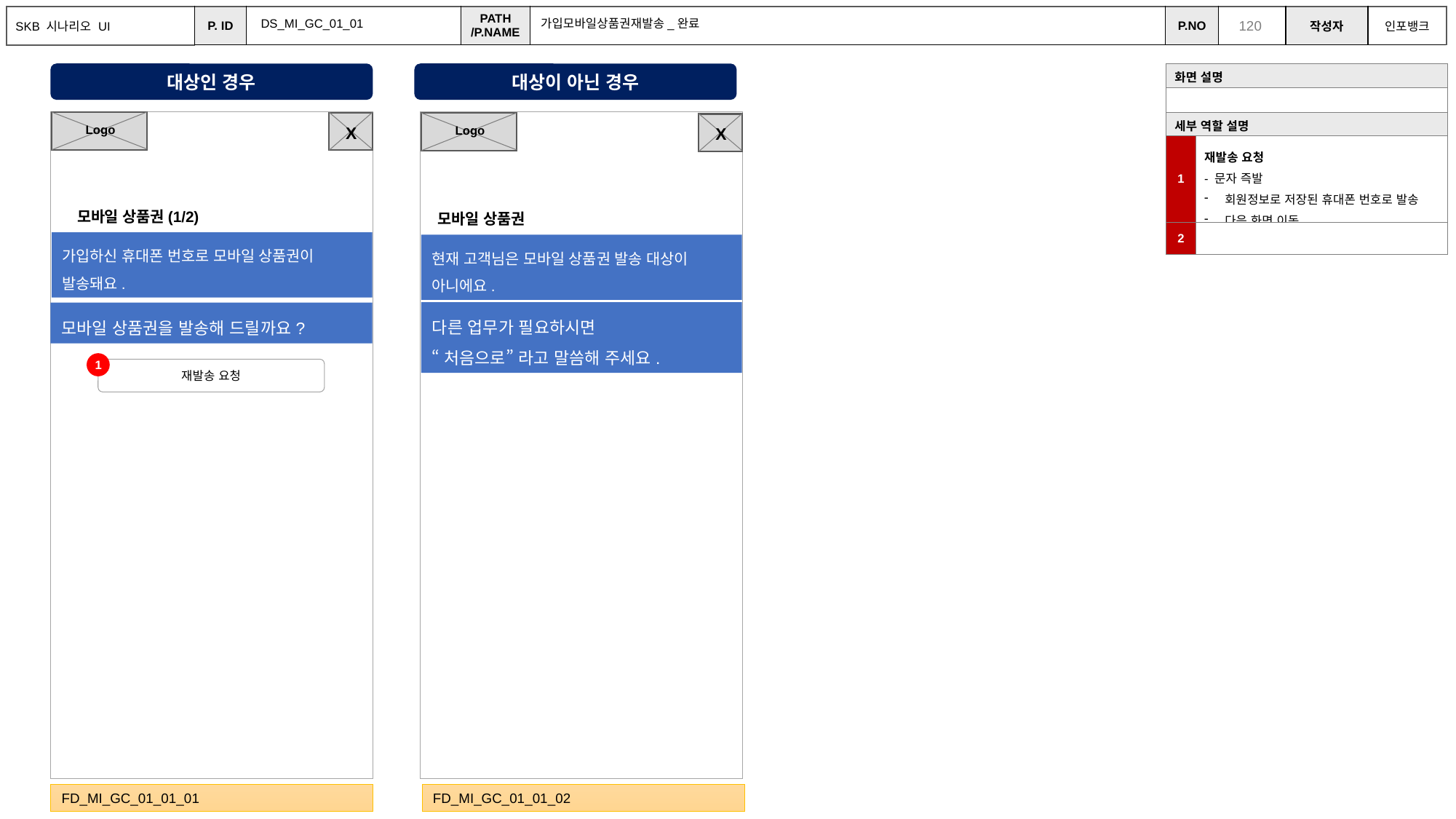

DS_MI_GC_01_01
가입모바일상품권재발송_완료
대상인 경우
대상이 아닌 경우
| 화면 설명 |  |
| --- | --- |
|  |  |
| 세부 역할 설명 |  |
| 1 | 재발송 요청 - 문자 즉발 회원정보로 저장된 휴대폰 번호로 발송 다음 화면 이동 |
| 2 |  |

Logo

X

Logo

X
 모바일 상품권(1/2)
모바일 상품권
가입하신 휴대폰 번호로 모바일 상품권이 발송돼요.
현재 고객님은 모바일 상품권 발송 대상이 아니에요.
다른 업무가 필요하시면
“처음으로” 라고 말씀해 주세요.
모바일 상품권을 발송해 드릴까요?
1

재발송 요청
FD_MI_GC_01_01_01
FD_MI_GC_01_01_02